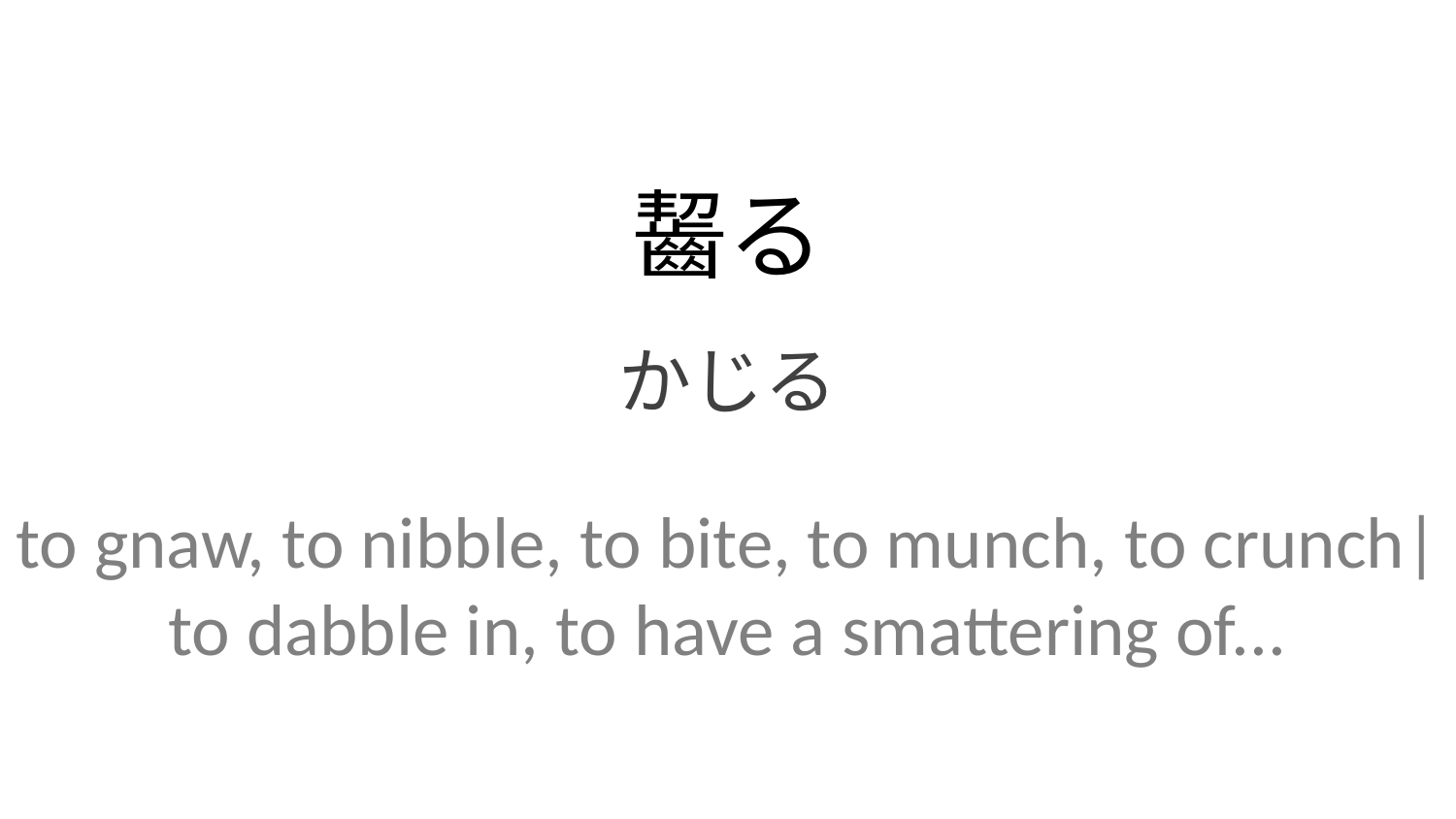

齧る

かじる
to gnaw, to nibble, to bite, to munch, to crunch| to dabble in, to have a smattering of...